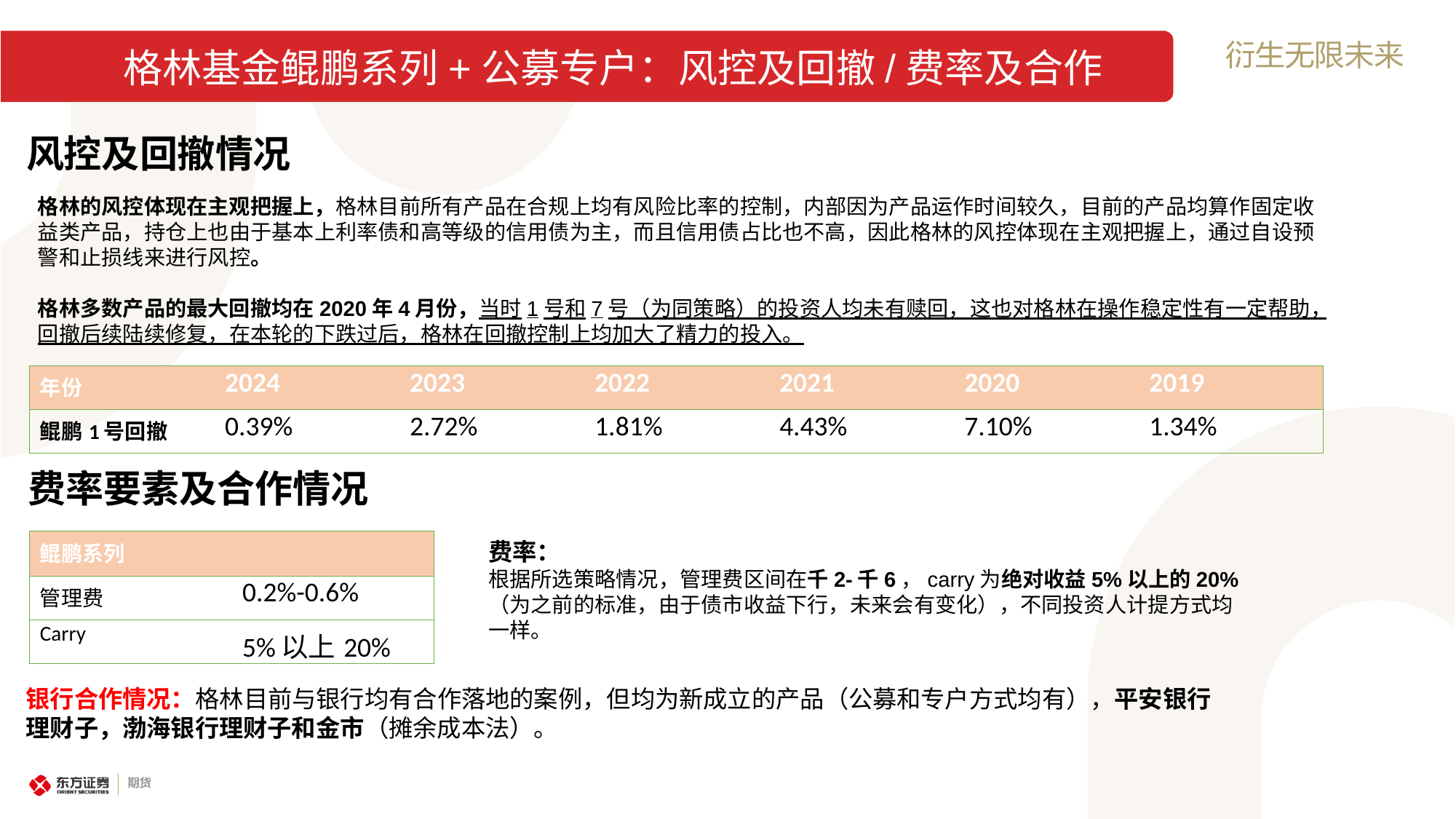

# 格林基金鲲鹏系列+公募专户：风控及回撤/费率及合作
风控及回撤情况
格林的风控体现在主观把握上，格林目前所有产品在合规上均有风险比率的控制，内部因为产品运作时间较久，目前的产品均算作固定收益类产品，持仓上也由于基本上利率债和高等级的信用债为主，而且信用债占比也不高，因此格林的风控体现在主观把握上，通过自设预警和止损线来进行风控。

格林多数产品的最大回撤均在2020年4月份，当时1号和7号（为同策略）的投资人均未有赎回，这也对格林在操作稳定性有一定帮助，回撤后续陆续修复，在本轮的下跌过后，格林在回撤控制上均加大了精力的投入。

| 年份 | 2024 | 2023 | 2022 | 2021 | 2020 | 2019 |
| --- | --- | --- | --- | --- | --- | --- |
| 鲲鹏1号回撤 | 0.39% | 2.72% | 1.81% | 4.43% | 7.10% | 1.34% |
费率要素及合作情况
| 鲲鹏系列 |  |
| --- | --- |
| 管理费 | 0.2%-0.6% |
| Carry | 5%以上20% |
费率：
根据所选策略情况，管理费区间在千2-千6，carry为绝对收益5%以上的20%（为之前的标准，由于债市收益下行，未来会有变化），不同投资人计提方式均一样。

银行合作情况：格林目前与银行均有合作落地的案例，但均为新成立的产品（公募和专户方式均有），平安银行理财子，渤海银行理财子和金市（摊余成本法）。